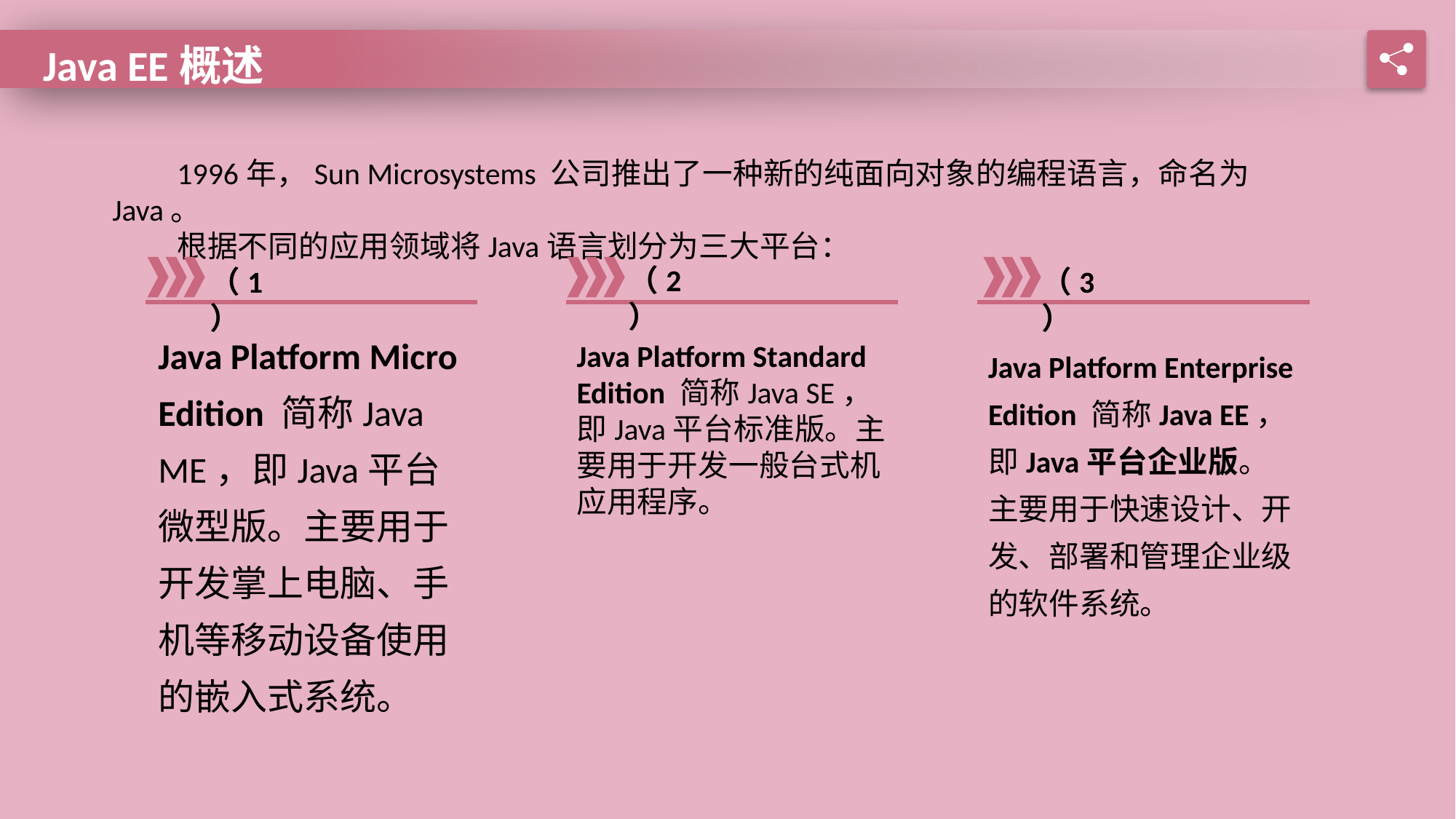

Java EE概述
1996年，Sun Microsystems 公司推出了一种新的纯面向对象的编程语言，命名为Java。
根据不同的应用领域将Java语言划分为三大平台：
（2）

（1）

（3）
Java Platform Micro Edition 简称Java ME，即Java平台微型版。主要用于开发掌上电脑、手机等移动设备使用的嵌入式系统。
Java Platform Standard Edition 简称Java SE，即Java平台标准版。主要用于开发一般台式机应用程序。
Java Platform Enterprise Edition 简称Java EE，即Java平台企业版。主要用于快速设计、开发、部署和管理企业级的软件系统。